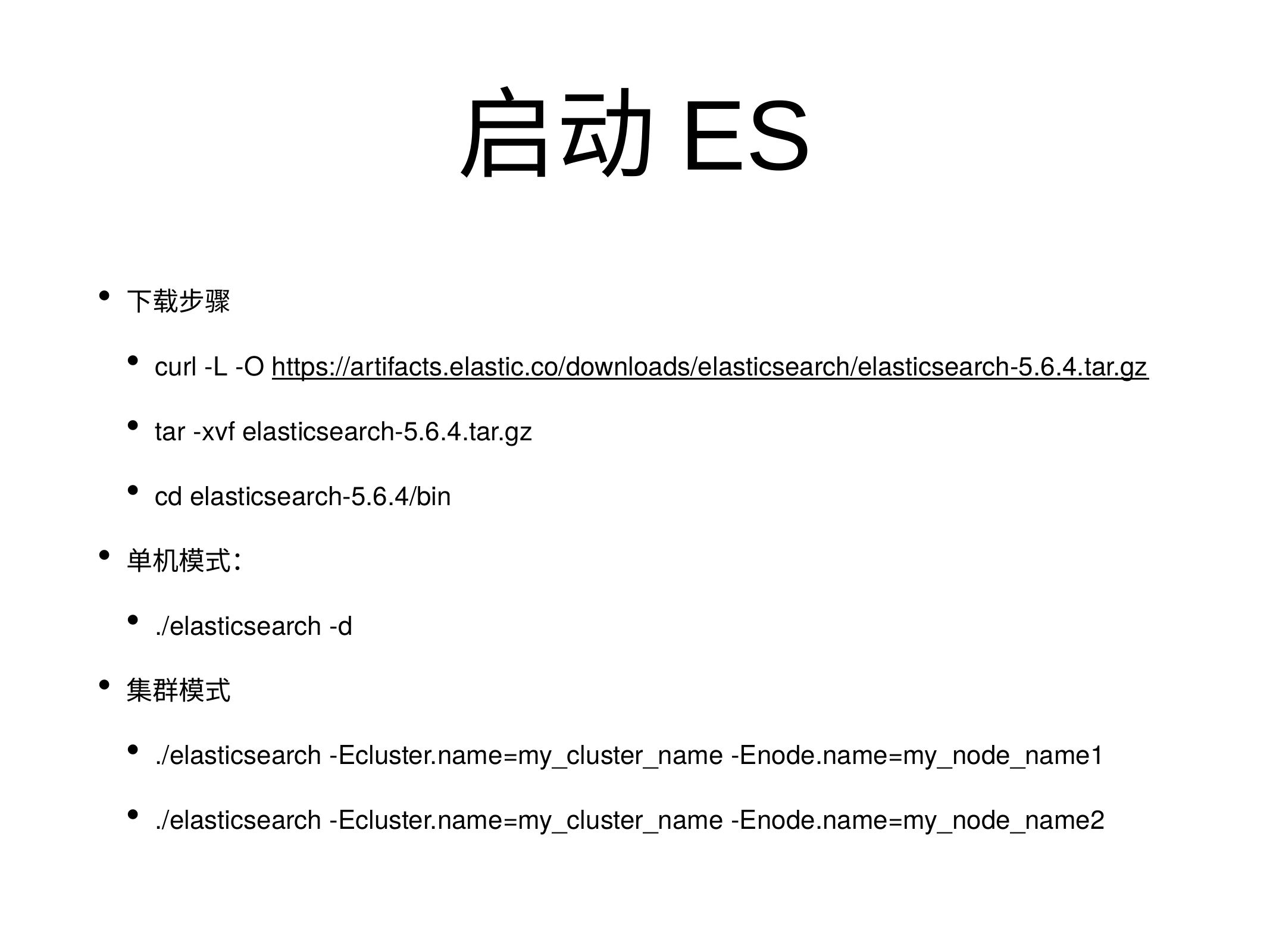

# 启动ES
下载步骤
curl -L -O https://artifacts.elastic.co/downloads/elasticsearch/elasticsearch-5.6.4.tar.gz
tar -xvf elasticsearch-5.6.4.tar.gz
cd elasticsearch-5.6.4/bin
单机模式：
./elasticsearch -d
集群模式
./elasticsearch -Ecluster.name=my_cluster_name -Enode.name=my_node_name1
./elasticsearch -Ecluster.name=my_cluster_name -Enode.name=my_node_name2